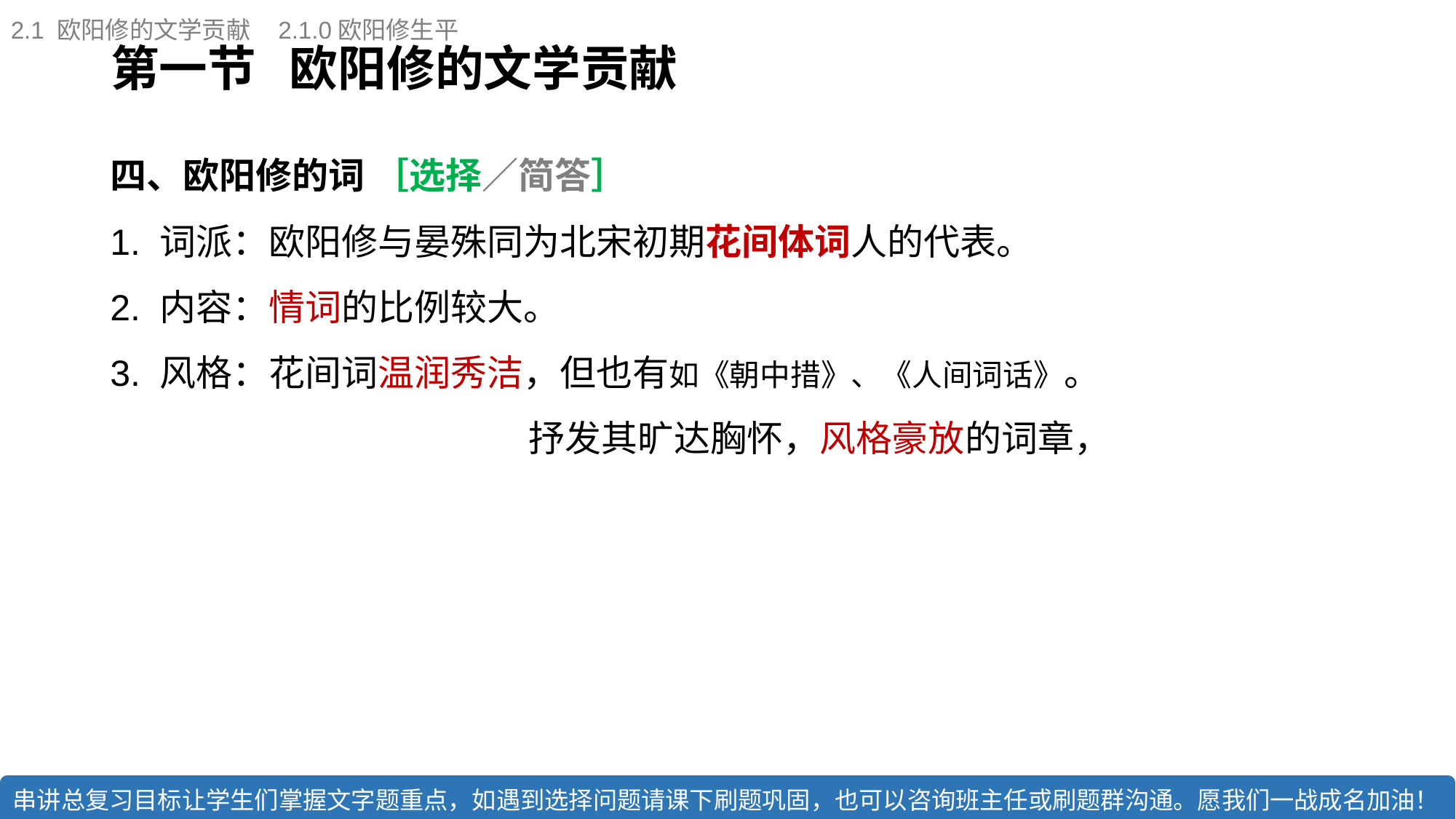

2.1 欧阳修的文学贡献    2.1.0欧阳修生平
# 第一节   欧阳修的文学贡献
四、欧阳修的词 ［选择／简答］
1. 词派：欧阳修与晏殊同为北宋初期花间体词人的代表。
2. 内容：情词的比例较大。
3. 风格：花间词温润秀洁，但也有如《朝中措》、《人间词话》。
                                                  抒发其旷达胸怀，风格豪放的词章，